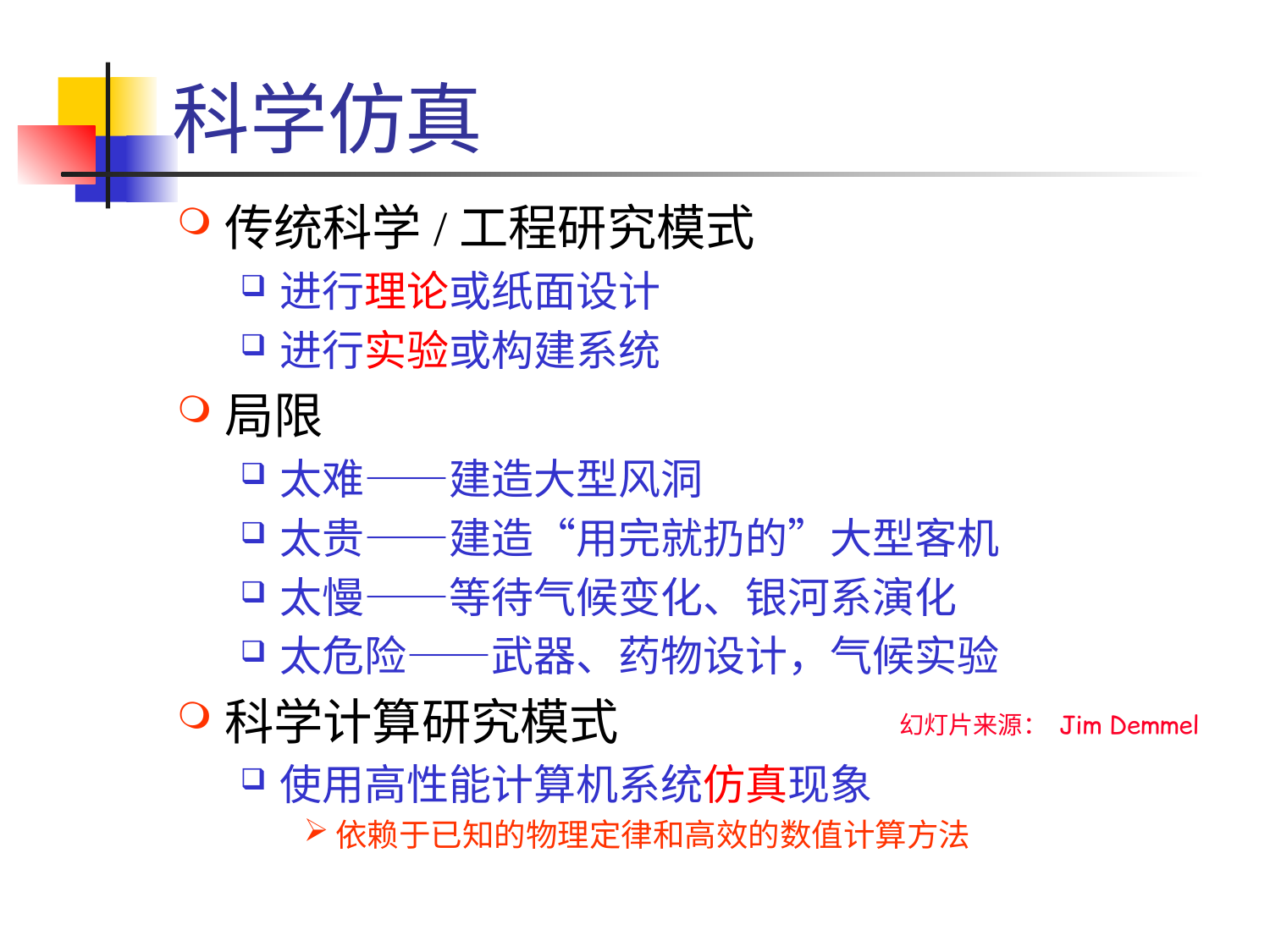

# 科学仿真
传统科学/工程研究模式
进行理论或纸面设计
进行实验或构建系统
局限
太难——建造大型风洞
太贵——建造“用完就扔的”大型客机
太慢——等待气候变化、银河系演化
太危险——武器、药物设计，气候实验
科学计算研究模式
使用高性能计算机系统仿真现象
依赖于已知的物理定律和高效的数值计算方法
幻灯片来源： Jim Demmel